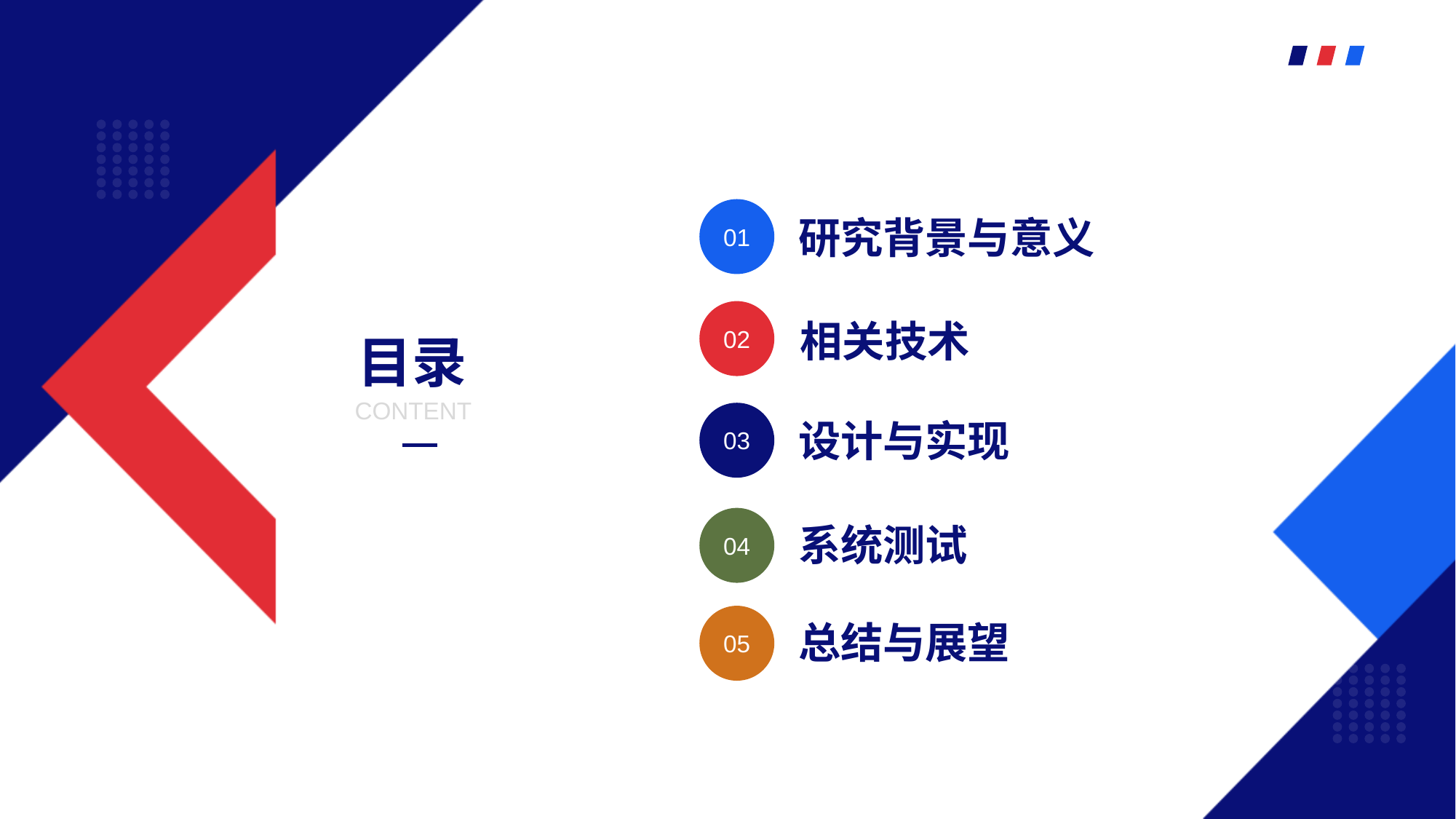

行业PPT模板http://www.1ppt.com/hangye/

01

研究背景与意义
02

相关技术
目录
CONTENT
03

设计与实现
04

系统测试
05

总结与展望